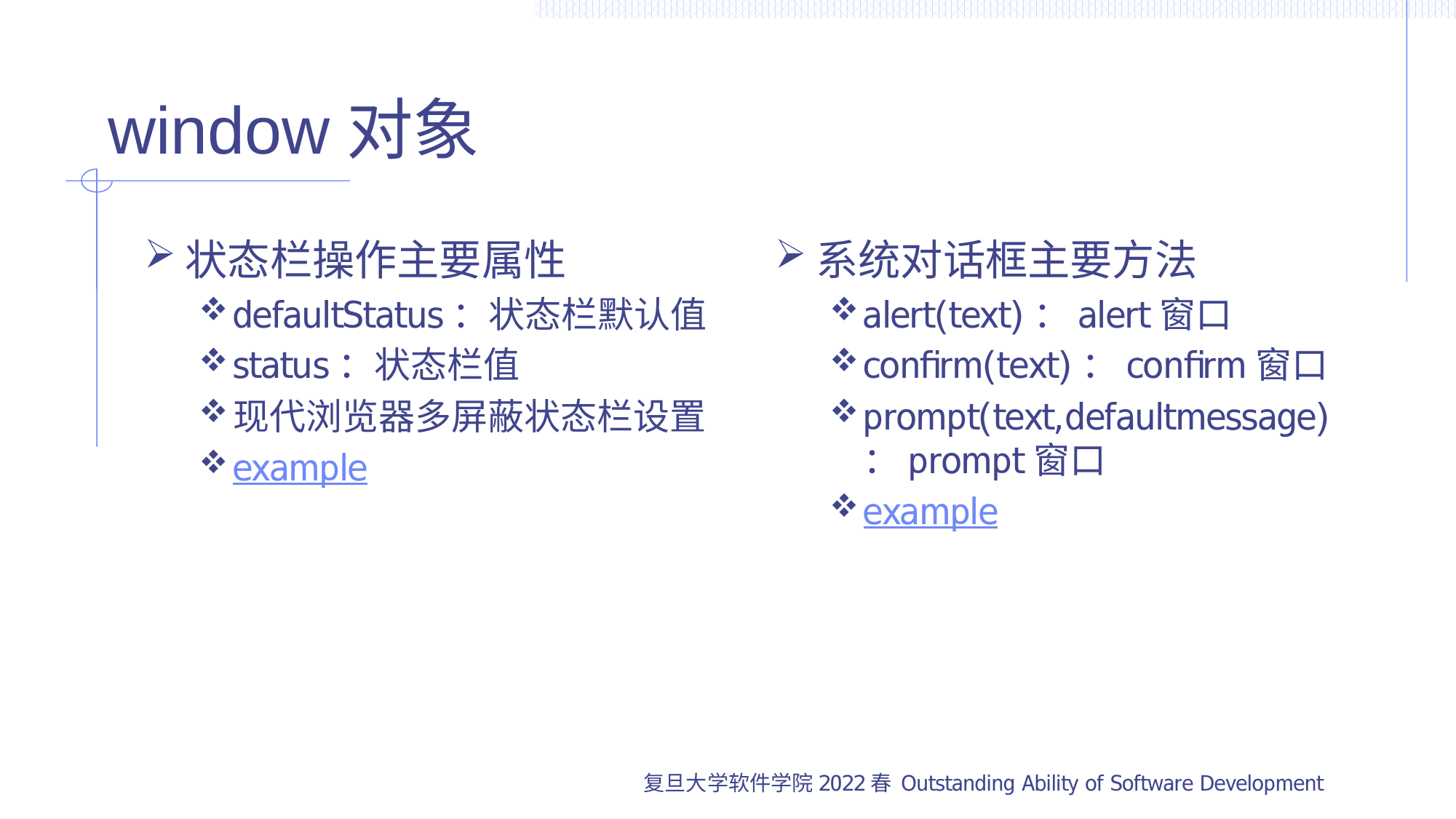

# window对象
状态栏操作主要属性
defaultStatus：状态栏默认值
status：状态栏值
现代浏览器多屏蔽状态栏设置
example
系统对话框主要方法
alert(text)：alert窗口
confirm(text)：confirm窗口
prompt(text,defaultmessage)：prompt窗口
example